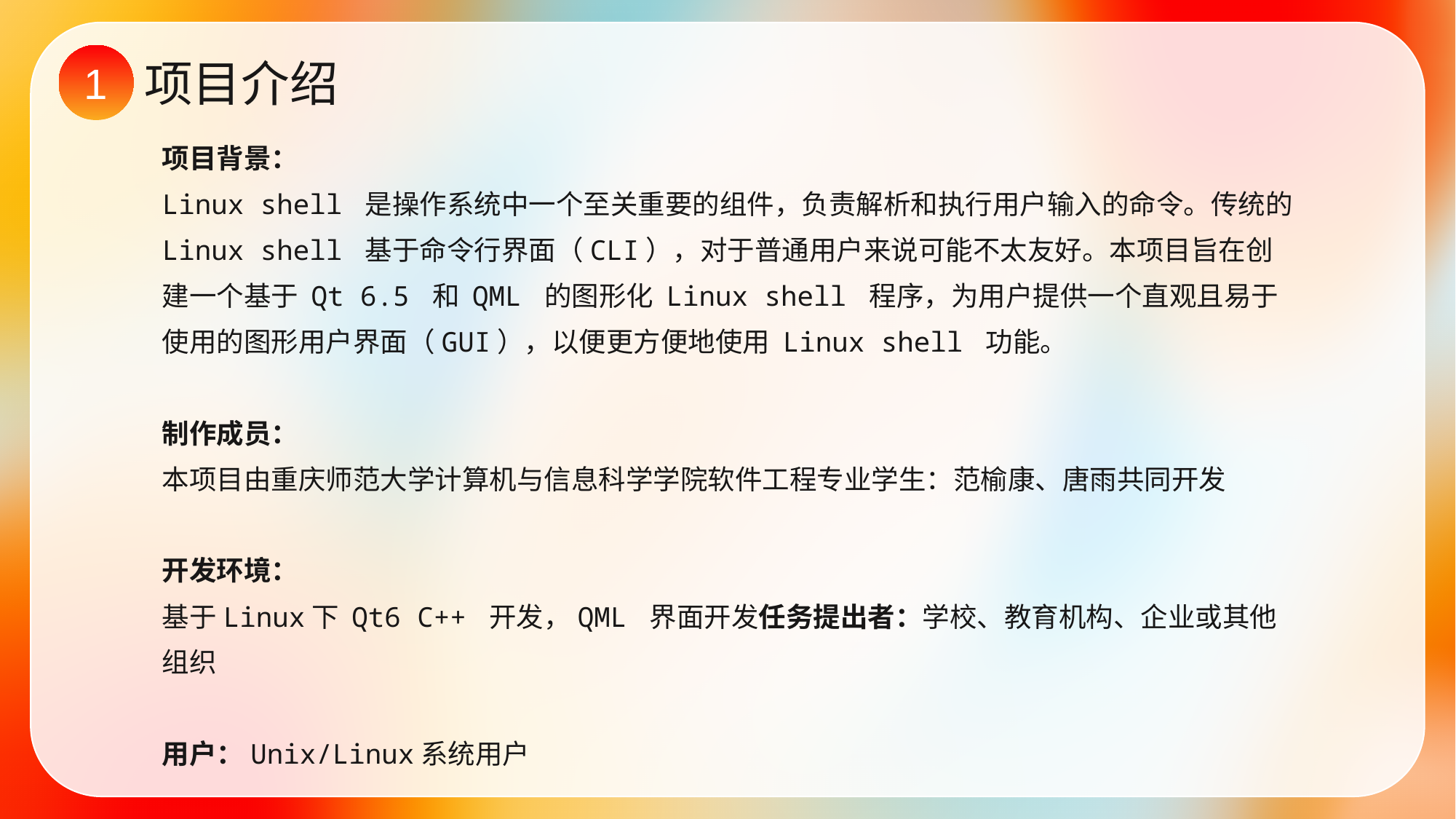

1
项目介绍
项目背景：
Linux shell 是操作系统中一个至关重要的组件，负责解析和执行用户输入的命令。传统的 Linux shell 基于命令行界面（CLI），对于普通用户来说可能不太友好。本项目旨在创建一个基于 Qt 6.5 和 QML 的图形化 Linux shell 程序，为用户提供一个直观且易于使用的图形用户界面（GUI），以便更方便地使用 Linux shell 功能。

制作成员：
本项目由重庆师范大学计算机与信息科学学院软件工程专业学生：范榆康、唐雨共同开发

开发环境：
基于Linux下 Qt6 C++ 开发，QML 界面开发任务提出者：学校、教育机构、企业或其他组织

用户：Unix/Linux系统用户